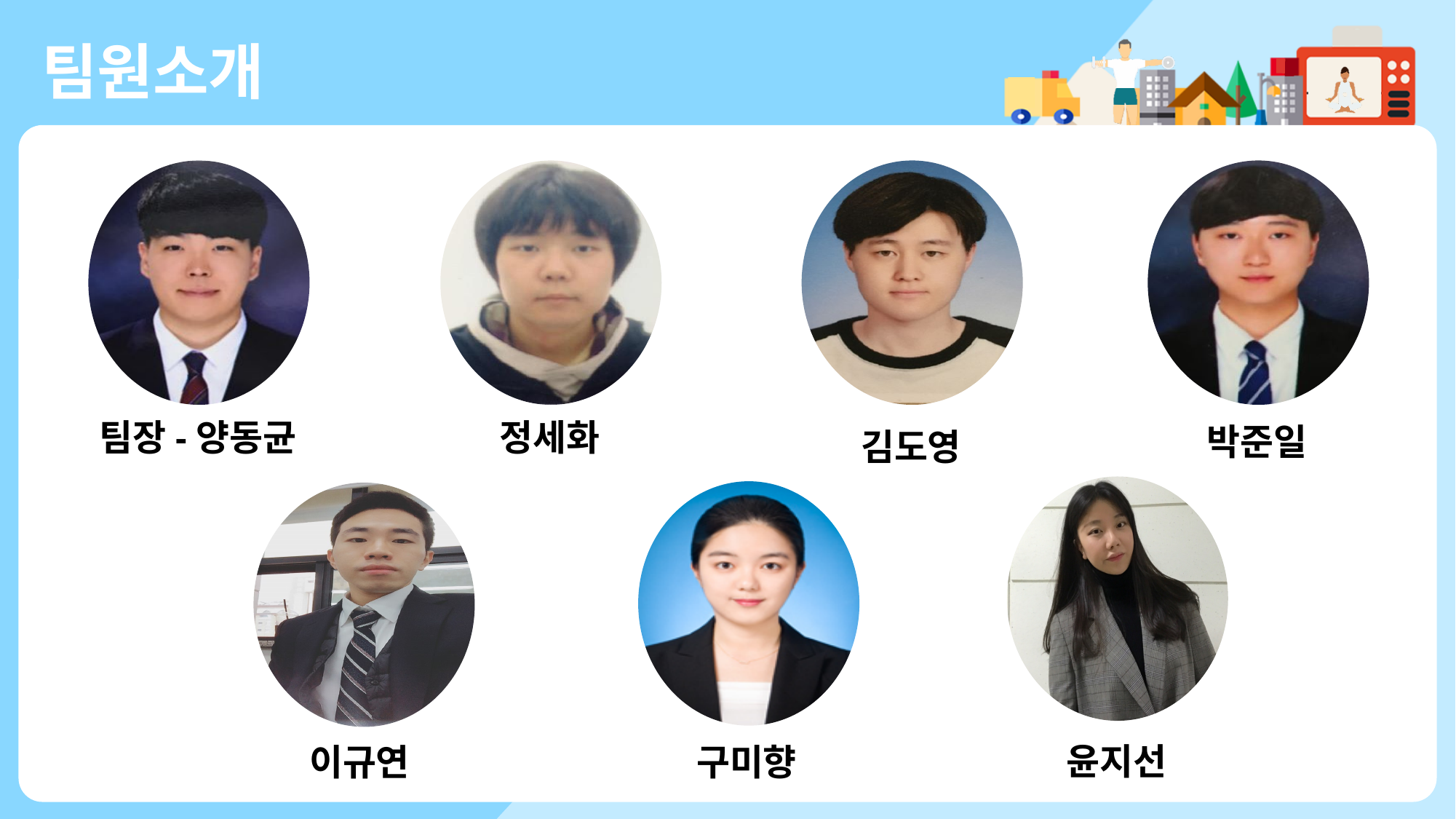

팀원소개

팀장-양동균
정세화
박준일
김도영

윤지선
이규연
구미향